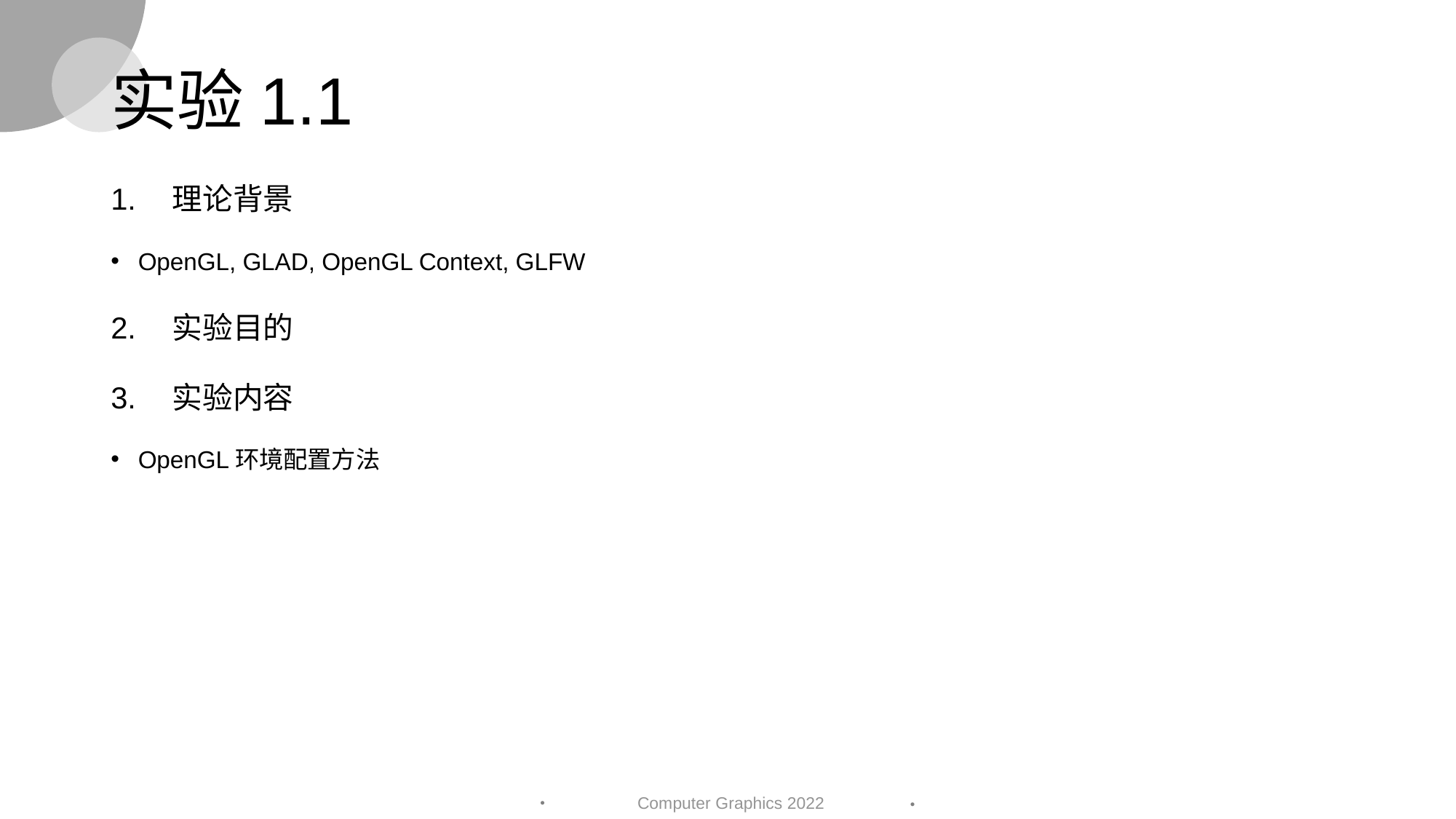

# 实验1.1
理论背景
OpenGL, GLAD, OpenGL Context, GLFW
实验目的
实验内容
OpenGL环境配置方法